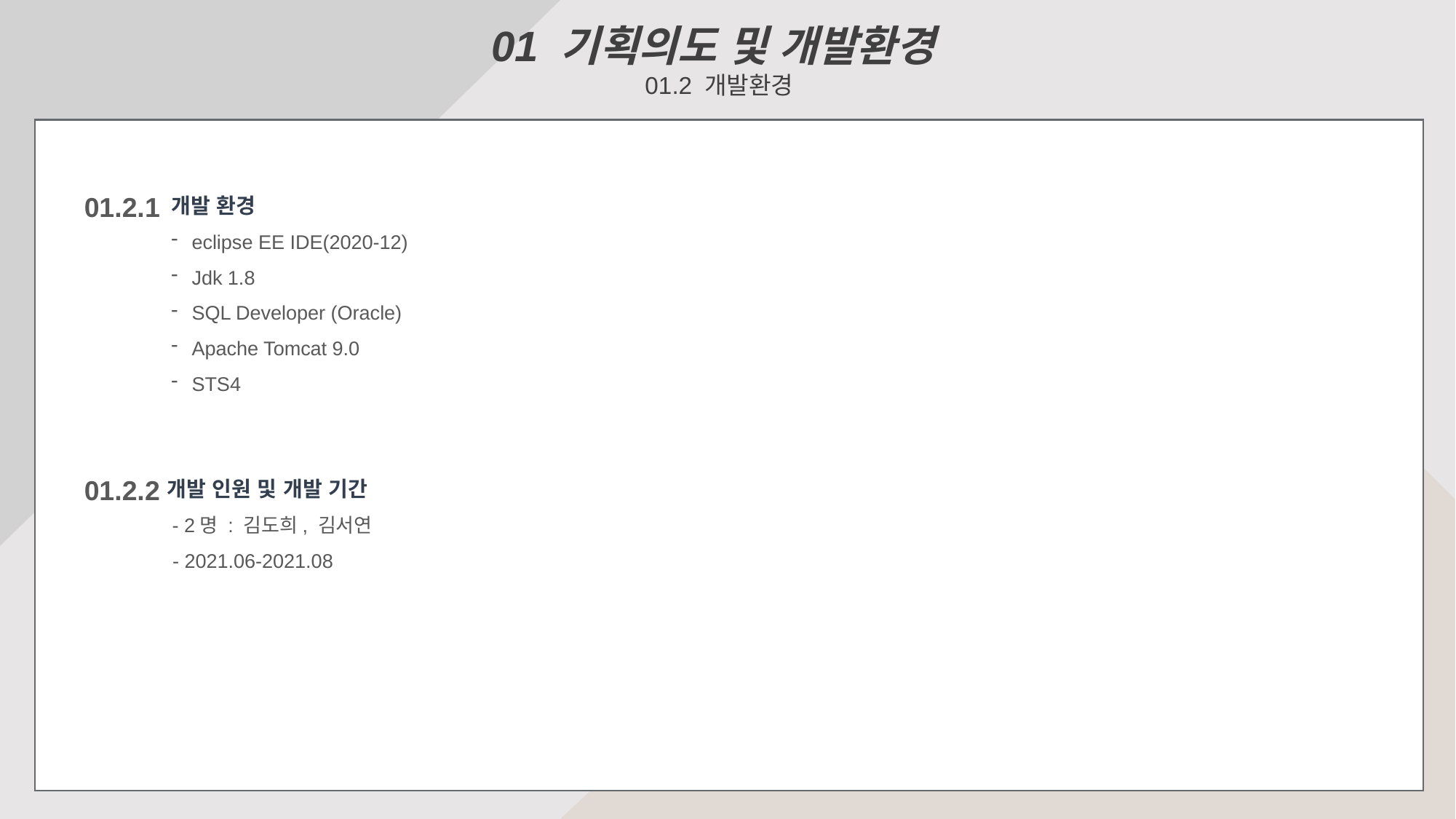

01 기획의도 및 개발환경
01.2 개발환경

01.2.1
개발 환경
eclipse EE IDE(2020-12)
Jdk 1.8
SQL Developer (Oracle)
Apache Tomcat 9.0
STS4

01.2.2
개발 인원 및 개발 기간
 - 2명 : 김도희, 김서연
 - 2021.06-2021.08